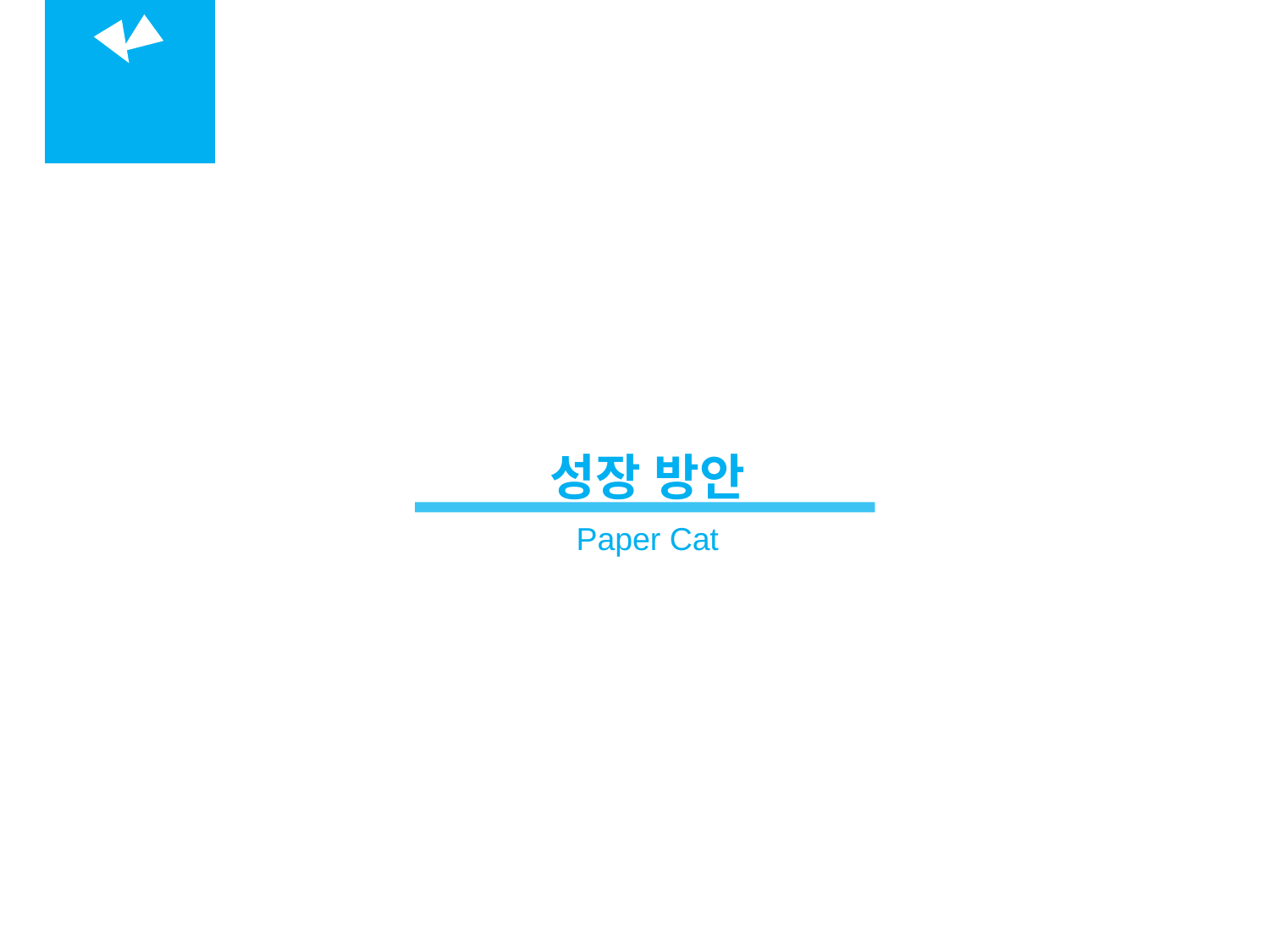

05
성장 방안
성장 방안

Paper Cat